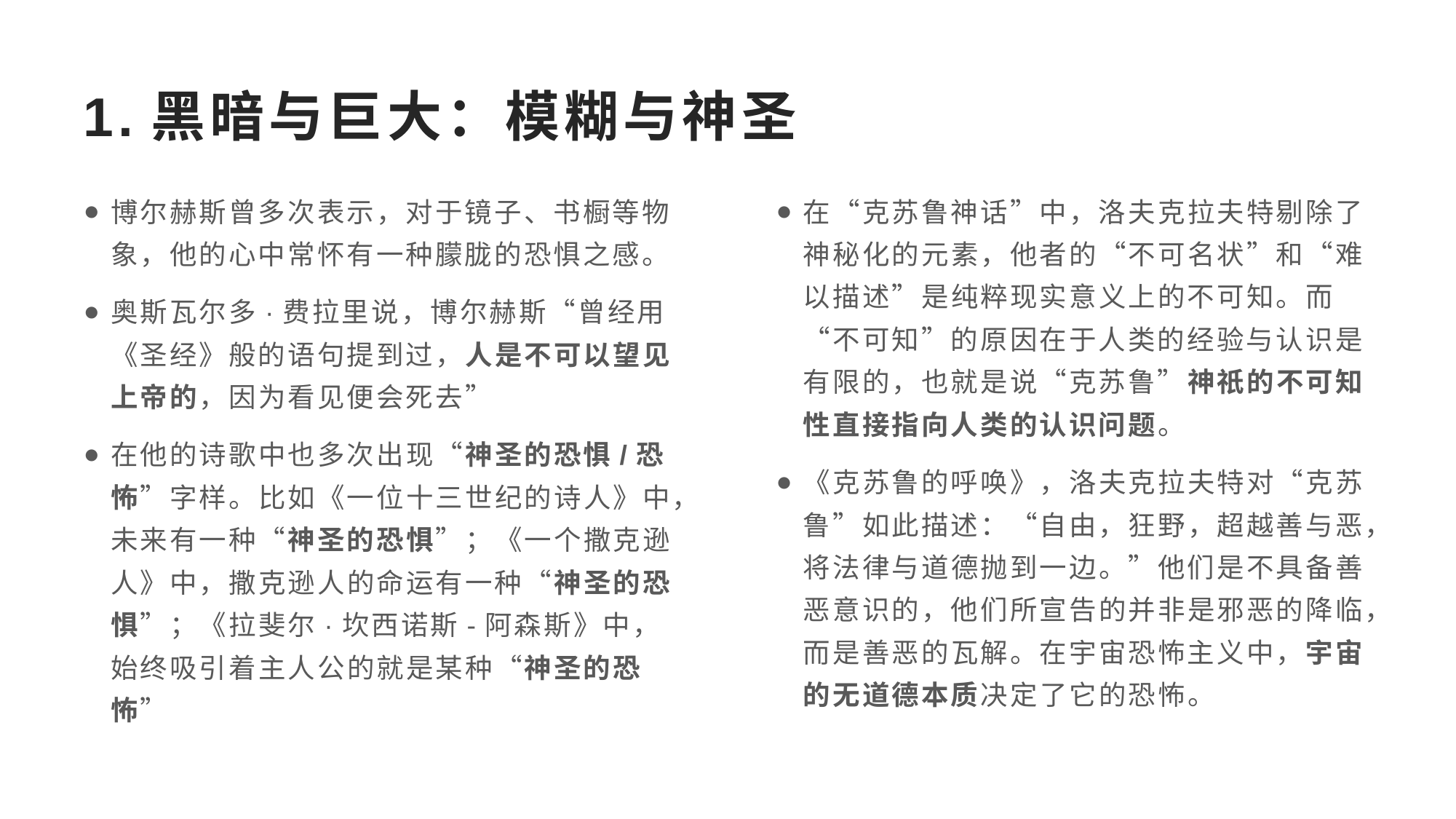

# 1.黑暗与巨大：模糊与神圣
博尔赫斯曾多次表示，对于镜子、书橱等物象，他的心中常怀有一种朦胧的恐惧之感。
奥斯瓦尔多·费拉里说，博尔赫斯“曾经用《圣经》般的语句提到过，人是不可以望见上帝的，因为看见便会死去”
在他的诗歌中也多次出现“神圣的恐惧/恐怖”字样。比如《一位十三世纪的诗人》中，未来有一种“神圣的恐惧”；《一个撒克逊人》中，撒克逊人的命运有一种“神圣的恐惧”；《拉斐尔·坎西诺斯-阿森斯》中，始终吸引着主人公的就是某种“神圣的恐怖”
在“克苏鲁神话”中，洛夫克拉夫特剔除了神秘化的元素，他者的“不可名状”和“难以描述”是纯粹现实意义上的不可知。而“不可知”的原因在于人类的经验与认识是有限的，也就是说“克苏鲁”神祇的不可知性直接指向人类的认识问题。
《克苏鲁的呼唤》，洛夫克拉夫特对“克苏鲁”如此描述：“自由，狂野，超越善与恶，将法律与道德抛到一边。”他们是不具备善恶意识的，他们所宣告的并非是邪恶的降临，而是善恶的瓦解。在宇宙恐怖主义中，宇宙的无道德本质决定了它的恐怖。